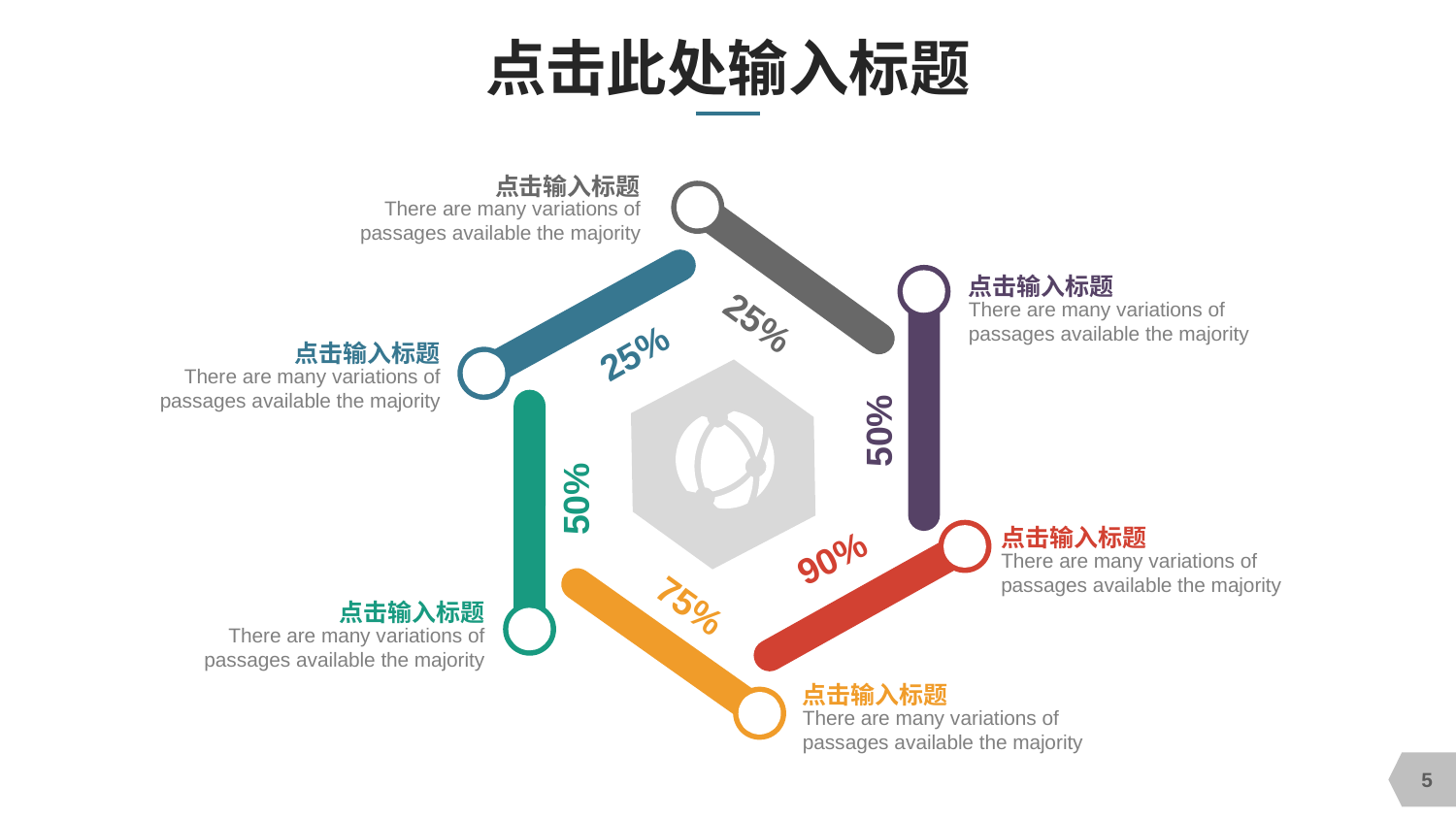

# 点击此处输入标题

点击输入标题
There are many variations of passages available the majority

点击输入标题
There are many variations of passages available the majority
25%
25%
点击输入标题
There are many variations of passages available the majority

50%

50%

点击输入标题
There are many variations of passages available the majority
90%
75%
点击输入标题
There are many variations of passages available the majority
点击输入标题
There are many variations of passages available the majority
5